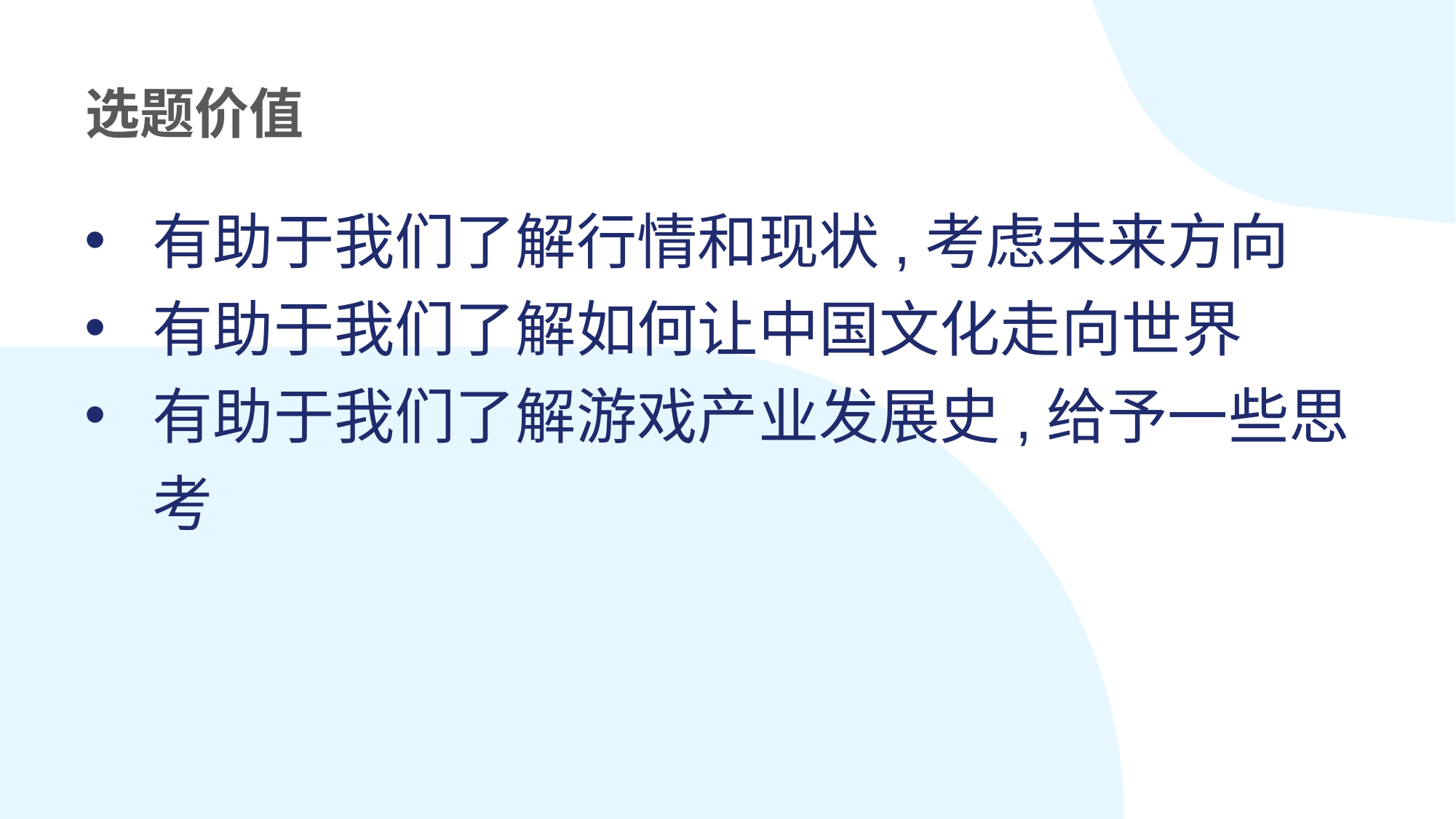

选题价值
有助于我们了解行情和现状,考虑未来方向
有助于我们了解如何让中国文化走向世界
有助于我们了解游戏产业发展史,给予一些思考